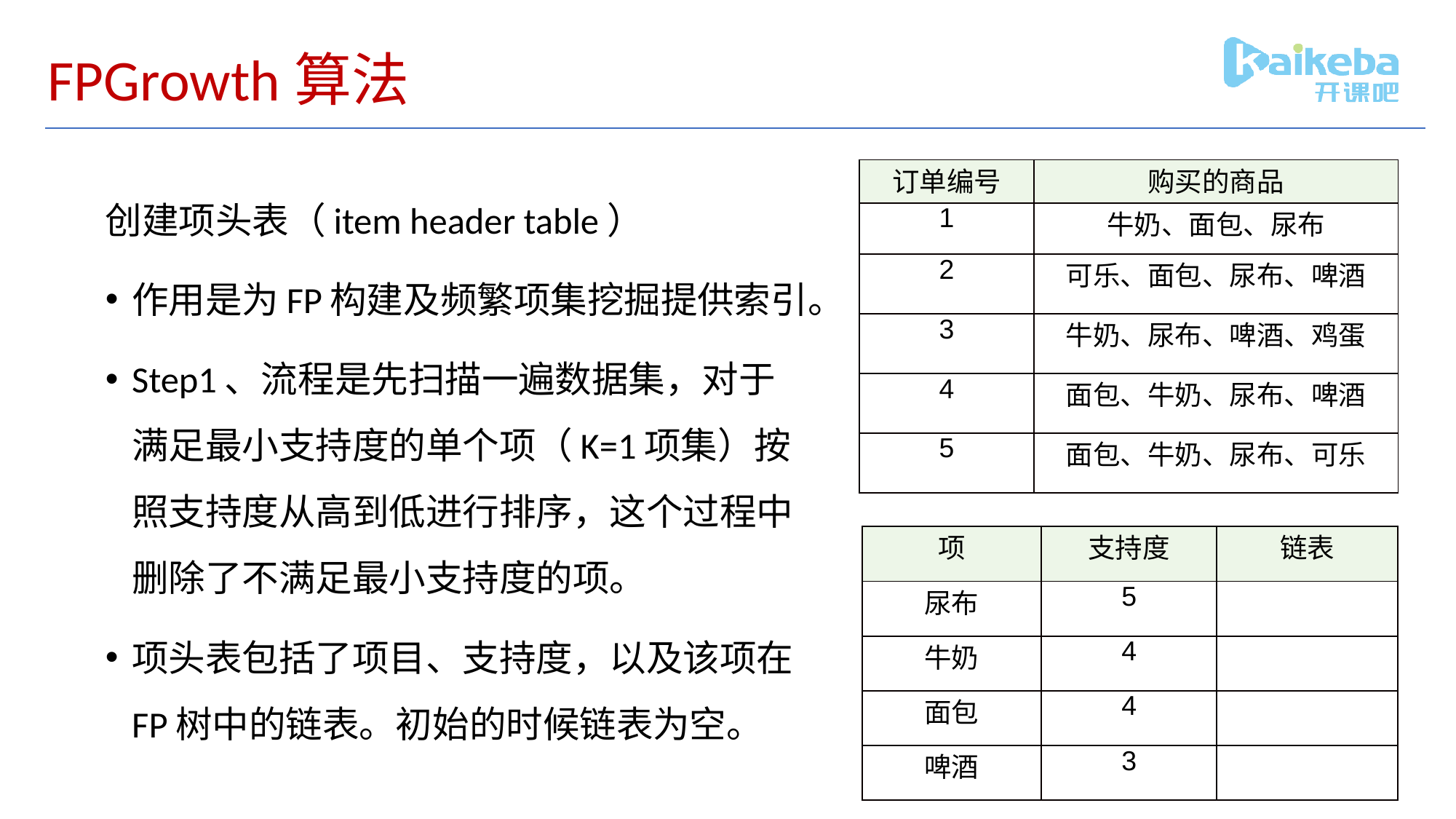

# FPGrowth算法
| 订单编号 | 购买的商品 |
| --- | --- |
| 1 | 牛奶、面包、尿布 |
| 2 | 可乐、面包、尿布、啤酒 |
| 3 | 牛奶、尿布、啤酒、鸡蛋 |
| 4 | 面包、牛奶、尿布、啤酒 |
| 5 | 面包、牛奶、尿布、可乐 |
创建项头表（item header table）
作用是为FP构建及频繁项集挖掘提供索引。
Step1、流程是先扫描一遍数据集，对于满足最小支持度的单个项（K=1项集）按照支持度从高到低进行排序，这个过程中删除了不满足最小支持度的项。
项头表包括了项目、支持度，以及该项在FP树中的链表。初始的时候链表为空。
| 项 | 支持度 | 链表 |
| --- | --- | --- |
| 尿布 | 5 |  |
| 牛奶 | 4 |  |
| 面包 | 4 |  |
| 啤酒 | 3 |  |